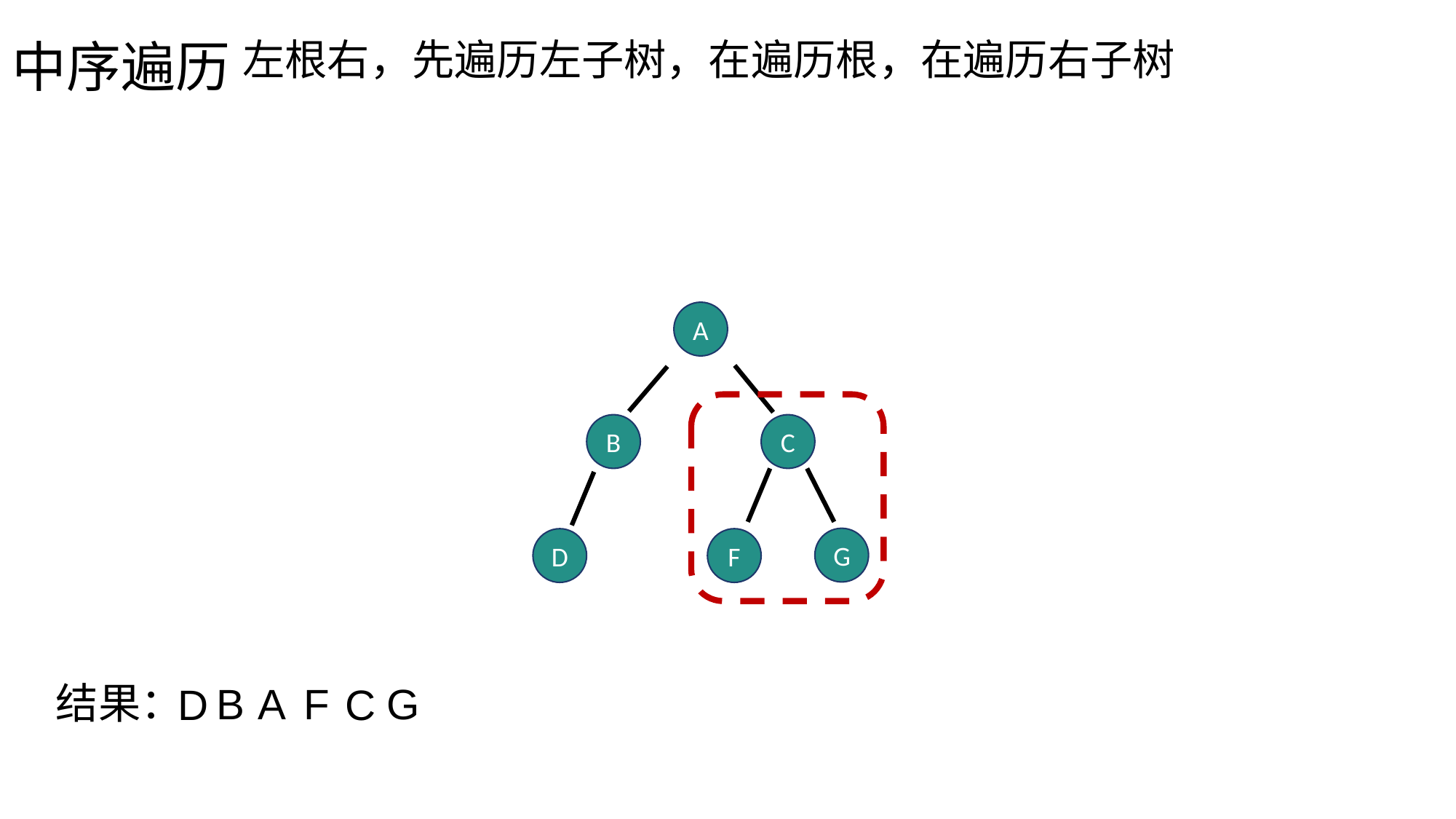

中序遍历
左根右，先遍历左子树，在遍历根，在遍历右子树
A

B
C
G
D
F
结果：
B
A
F
G
C
D